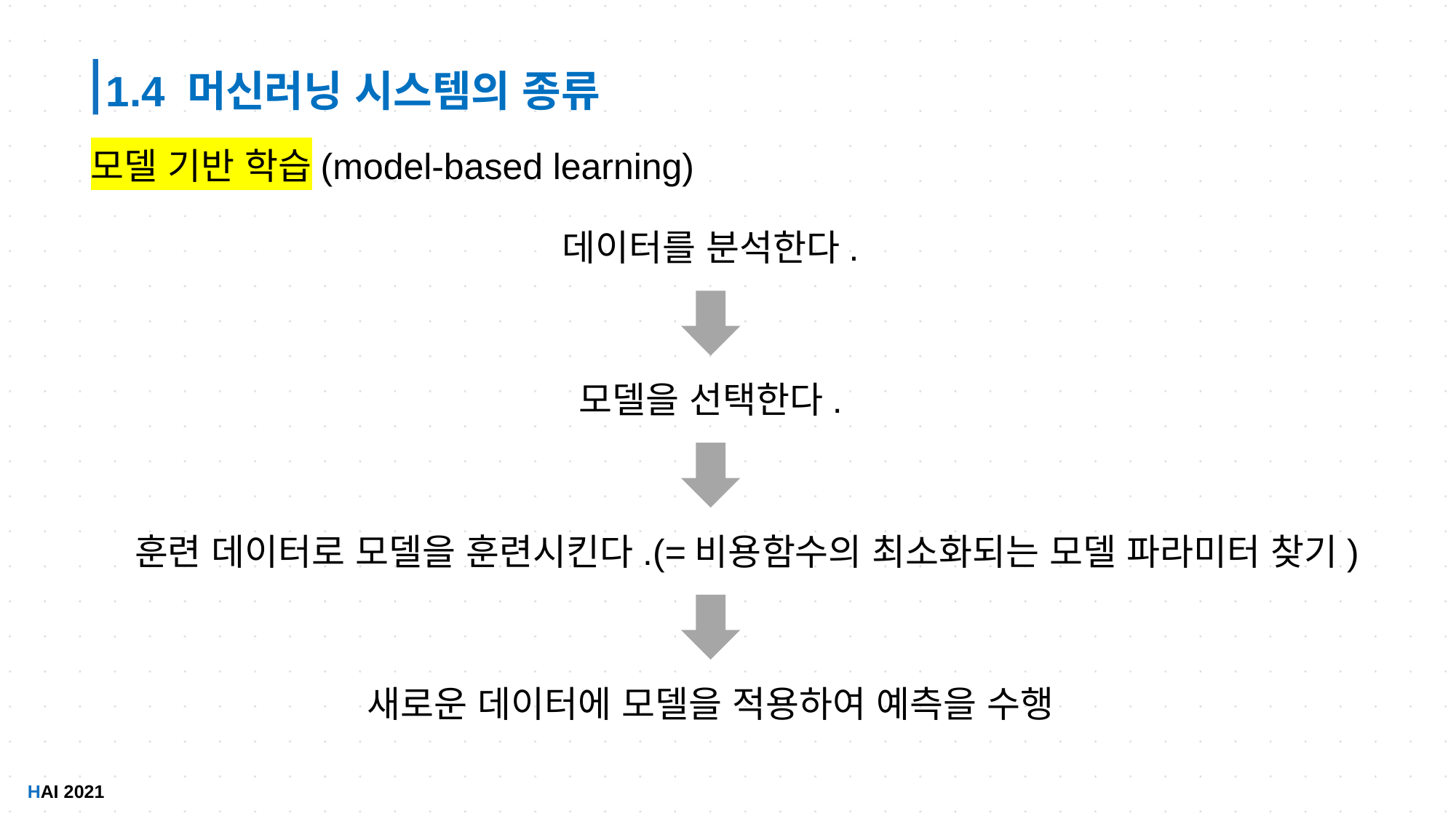

1.4 머신러닝 시스템의 종류
모델 기반 학습(model-based learning)

데이터를 분석한다.

모델을 선택한다.

훈련 데이터로 모델을 훈련시킨다.(=비용함수의 최소화되는 모델 파라미터 찾기)

새로운 데이터에 모델을 적용하여 예측을 수행
HAI 2021